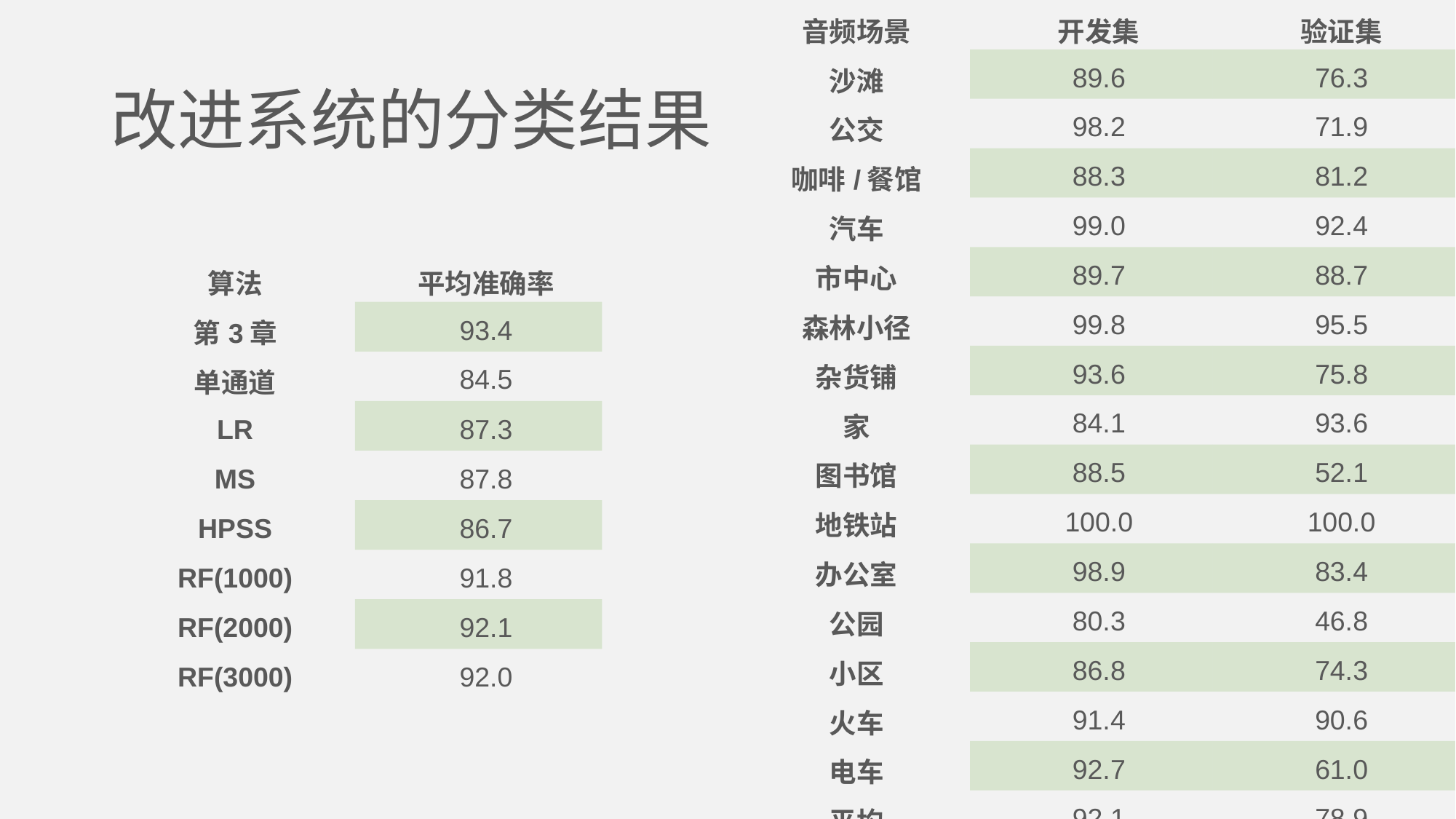

| 音频场景 | 开发集 | 验证集 |
| --- | --- | --- |
| 沙滩 | 89.6 | 76.3 |
| 公交 | 98.2 | 71.9 |
| 咖啡/餐馆 | 88.3 | 81.2 |
| 汽车 | 99.0 | 92.4 |
| 市中心 | 89.7 | 88.7 |
| 森林小径 | 99.8 | 95.5 |
| 杂货铺 | 93.6 | 75.8 |
| 家 | 84.1 | 93.6 |
| 图书馆 | 88.5 | 52.1 |
| 地铁站 | 100.0 | 100.0 |
| 办公室 | 98.9 | 83.4 |
| 公园 | 80.3 | 46.8 |
| 小区 | 86.8 | 74.3 |
| 火车 | 91.4 | 90.6 |
| 电车 | 92.7 | 61.0 |
| 平均 | 92.1 | 78.9 |
# 改进系统的分类结果
| 算法 | 平均准确率 |
| --- | --- |
| 第3章 | 93.4 |
| 单通道 | 84.5 |
| LR | 87.3 |
| MS | 87.8 |
| HPSS | 86.7 |
| RF(1000) | 91.8 |
| RF(2000) | 92.1 |
| RF(3000) | 92.0 |